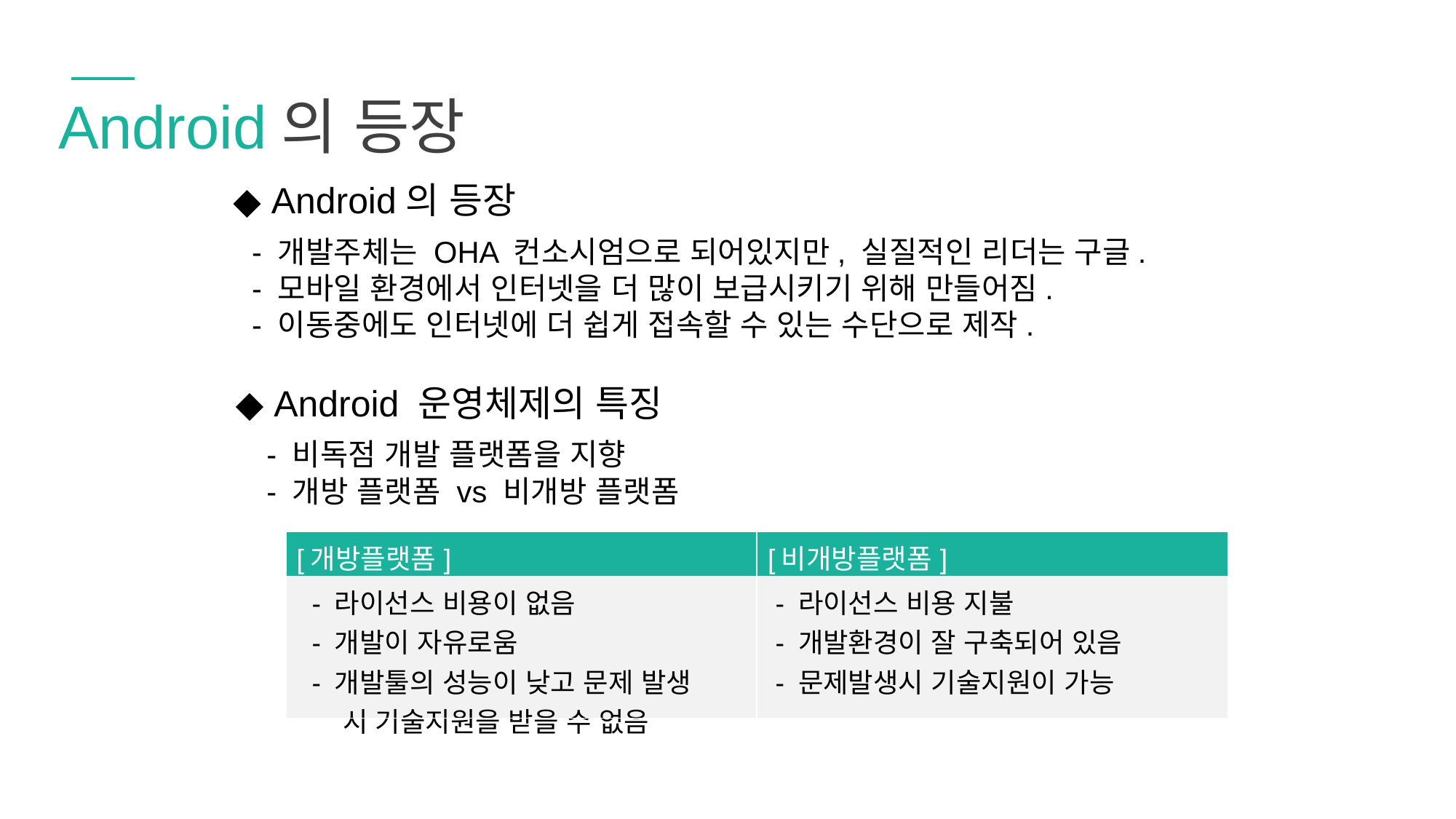

Android의 등장

◆ Android의 등장

- 개발주체는 OHA 컨소시엄으로 되어있지만, 실질적인 리더는 구글.
- 모바일 환경에서 인터넷을 더 많이 보급시키기 위해 만들어짐.
- 이동중에도 인터넷에 더 쉽게 접속할 수 있는 수단으로 제작.
◆ Android 운영체제의 특징
- 비독점 개발 플랫폼을 지향
- 개방 플랫폼 vs 비개방 플랫폼
| [개방플랫폼] | [비개방플랫폼] |
| --- | --- |
| - 라이선스 비용이 없음 - 개발이 자유로움 - 개발툴의 성능이 낮고 문제 발생 시 기술지원을 받을 수 없음 | - 라이선스 비용 지불 - 개발환경이 잘 구축되어 있음 - 문제발생시 기술지원이 가능 |